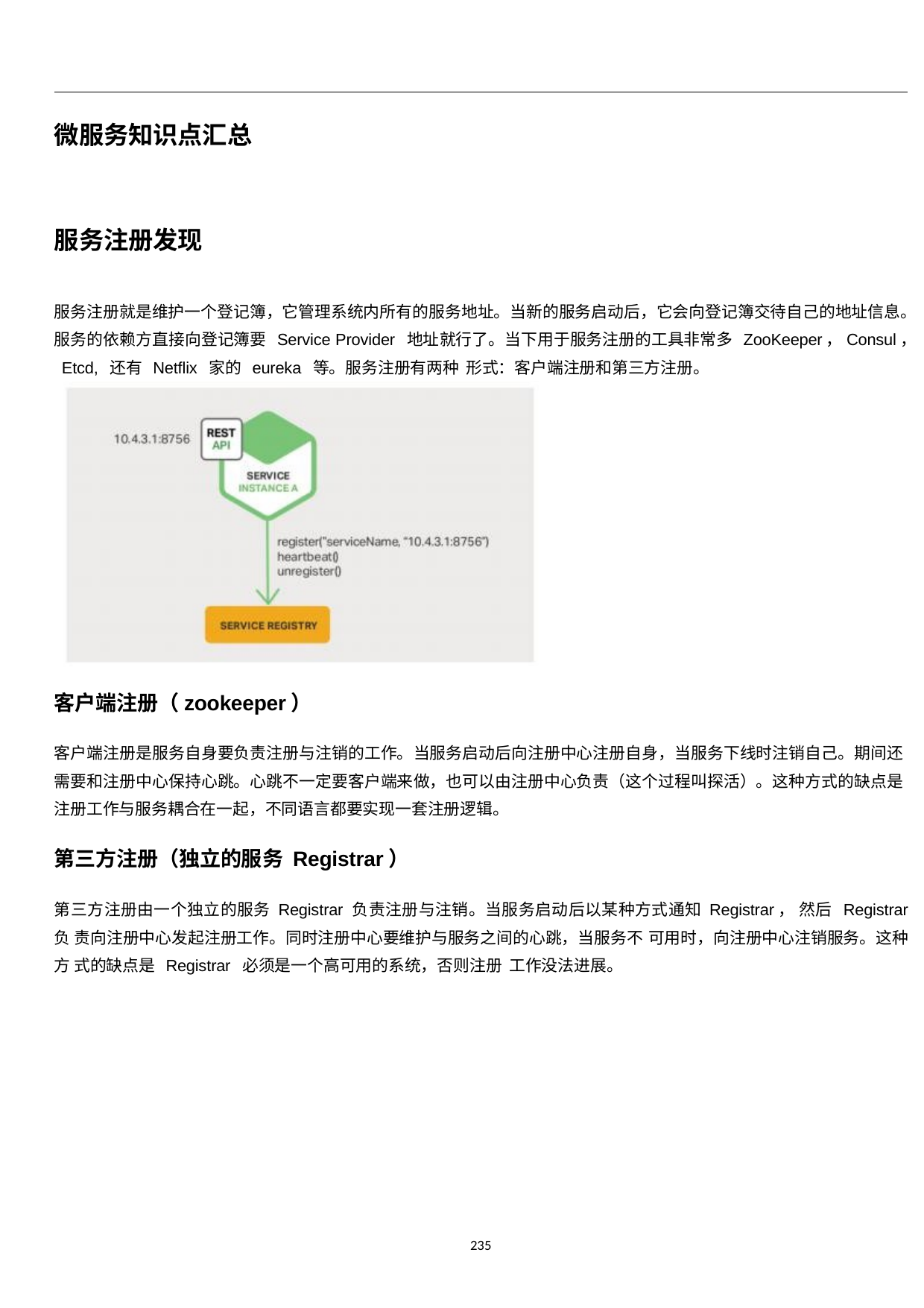

微服务知识点汇总

服务注册发现
服务注册就是维护一个登记簿，它管理系统内所有的服务地址。当新的服务启动后，它会向登记簿交待自己的地址信息。 服务的依赖方直接向登记簿要 Service Provider 地址就行了。当下用于服务注册的工具非常多 ZooKeeper，Consul，  Etcd, 还有 Netflix 家的 eureka 等。服务注册有两种 形式：客户端注册和第三方注册。

客户端注册（zookeeper）

客户端注册是服务自身要负责注册与注销的工作。当服务启动后向注册中心注册自身，当服务下线时注销自己。期间还 需要和注册中心保持心跳。心跳不一定要客户端来做，也可以由注册中心负责（这个过程叫探活）。这种方式的缺点是 注册工作与服务耦合在一起，不同语言都要实现一套注册逻辑。

第三方注册（独立的服务 Registrar）

第三方注册由一个独立的服务 Registrar 负责注册与注销。当服务启动后以某种方式通知 Registrar， 然后 Registrar 负 责向注册中心发起注册工作。同时注册中心要维护与服务之间的心跳，当服务不 可用时，向注册中心注销服务。这种方 式的缺点是 Registrar 必须是一个高可用的系统，否则注册 工作没法进展。
235